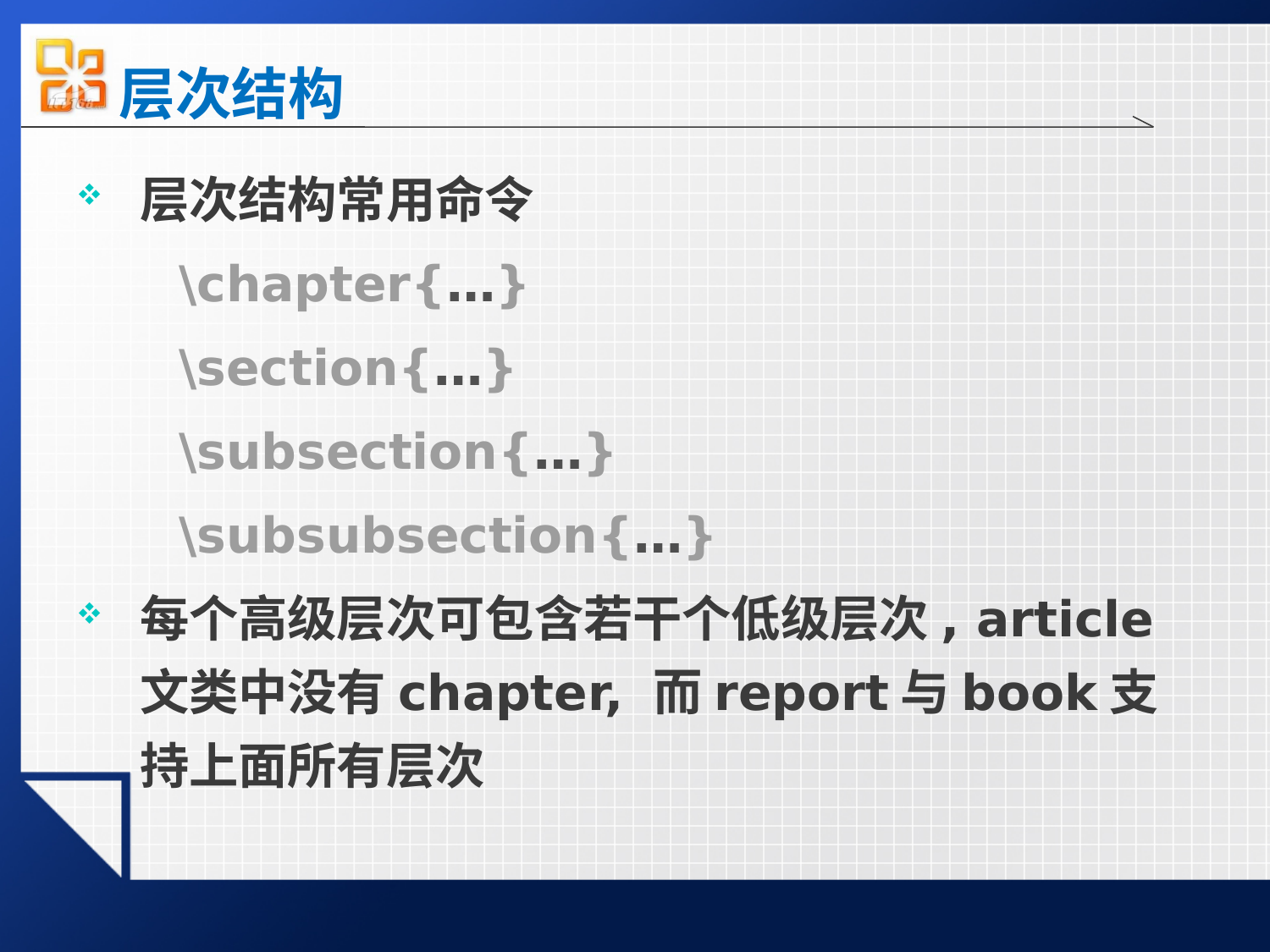

# 层次结构
层次结构常用命令
      \chapter{…}
      \section{…}
      \subsection{…}
      \subsubsection{…}
每个高级层次可包含若干个低级层次, article文类中没有chapter, 而report与book支持上面所有层次